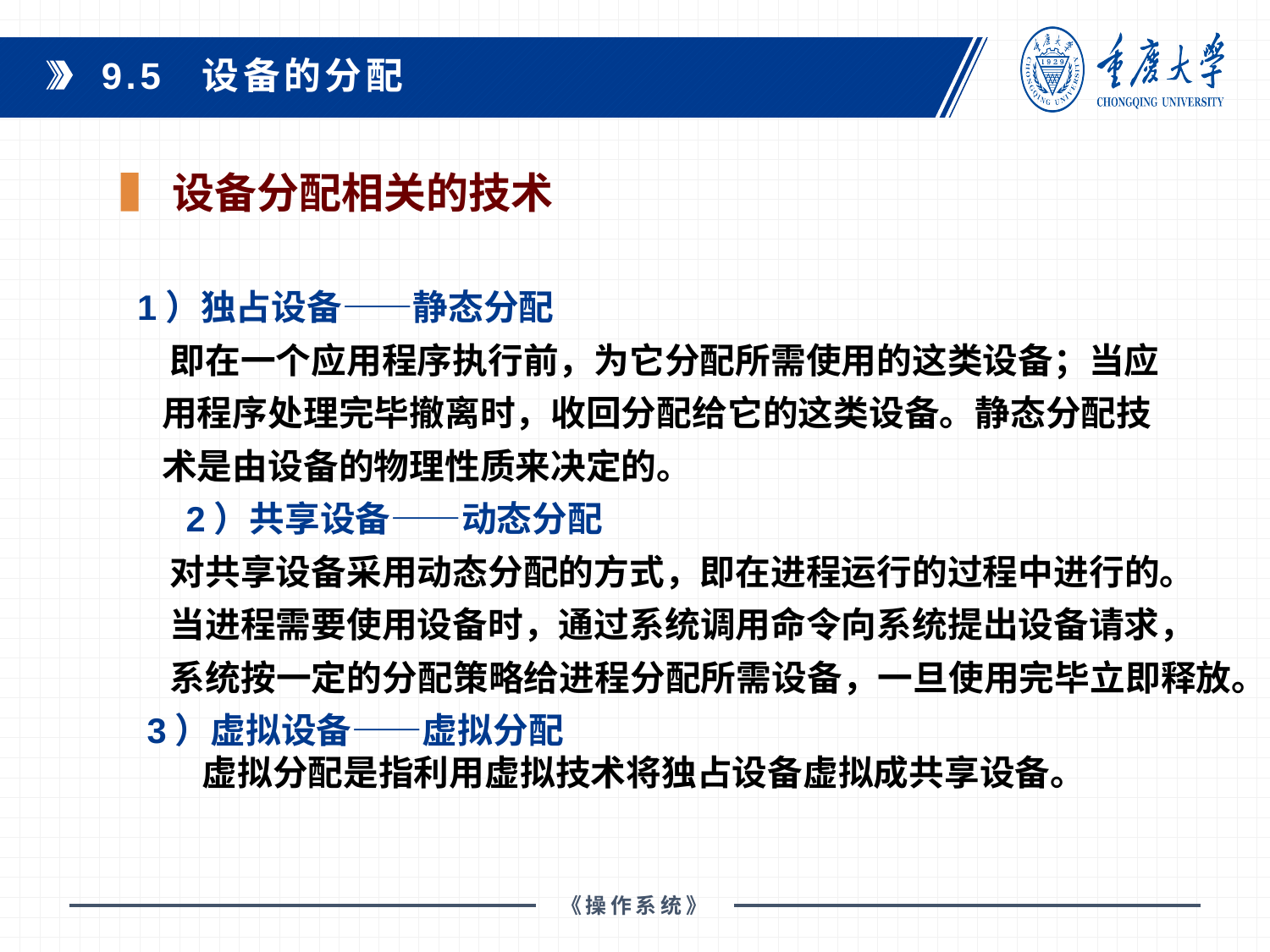

9.5  设备的分配
设备分配相关的技术

1）独占设备——静态分配
   即在一个应用程序执行前，为它分配所需使用的这类设备；当应
  用程序处理完毕撤离时，收回分配给它的这类设备。静态分配技
  术是由设备的物理性质来决定的。
     2）共享设备——动态分配
   对共享设备采用动态分配的方式，即在进程运行的过程中进行的。
   当进程需要使用设备时，通过系统调用命令向系统提出设备请求，
   系统按一定的分配策略给进程分配所需设备，一旦使用完毕立即释放。
 3）虚拟设备——虚拟分配
       虚拟分配是指利用虚拟技术将独占设备虚拟成共享设备。